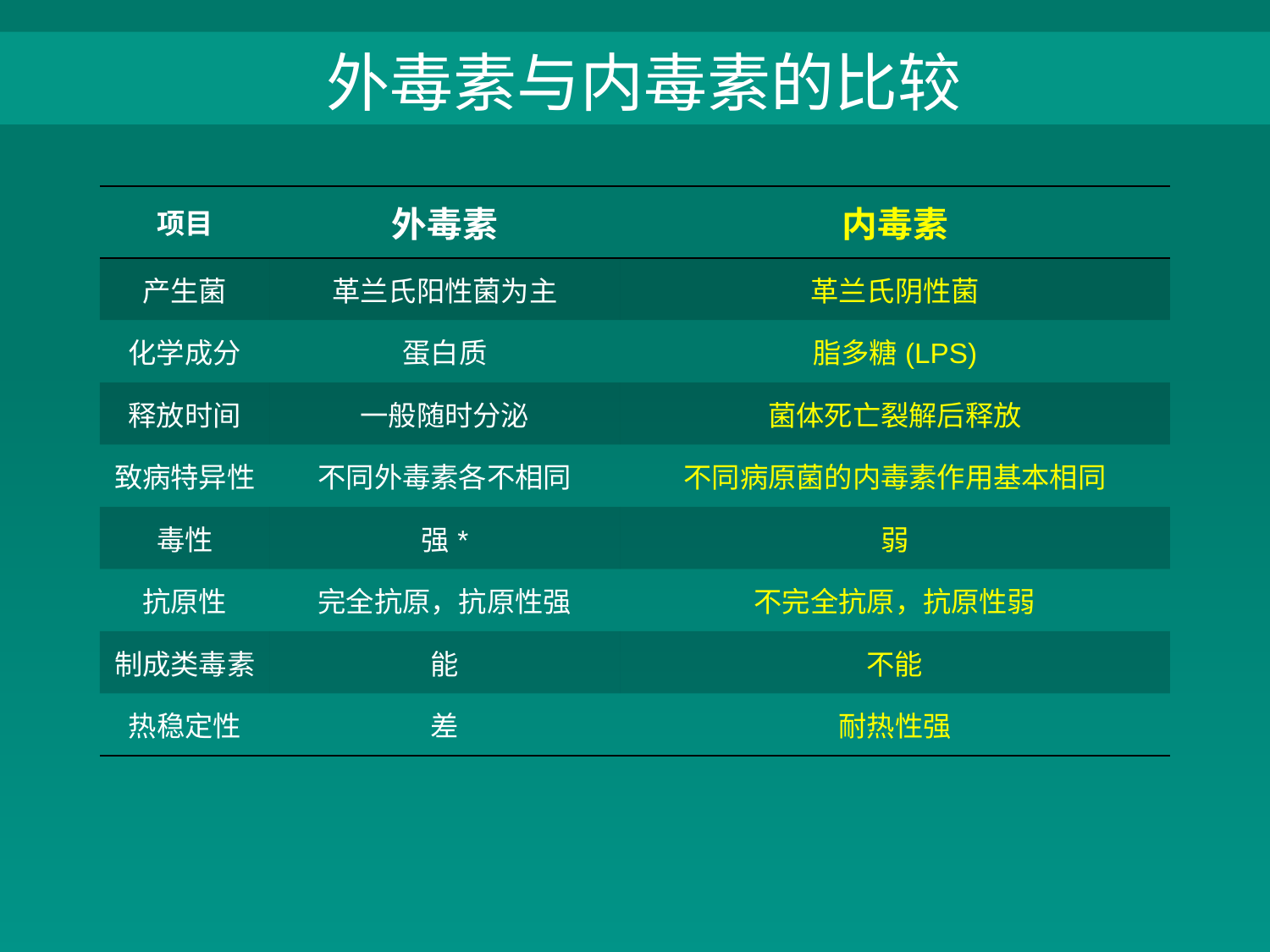

外毒素与内毒素的比较
| 项目 | 外毒素 | 内毒素 |
| --- | --- | --- |
| 产生菌 | 革兰氏阳性菌为主 | 革兰氏阴性菌 |
| 化学成分 | 蛋白质 | 脂多糖(LPS) |
| 释放时间 | 一般随时分泌 | 菌体死亡裂解后释放 |
| 致病特异性 | 不同外毒素各不相同 | 不同病原菌的内毒素作用基本相同 |
| 毒性 | 强\* | 弱 |
| 抗原性 | 完全抗原，抗原性强 | 不完全抗原，抗原性弱 |
| 制成类毒素 | 能 | 不能 |
| 热稳定性 | 差 | 耐热性强 |